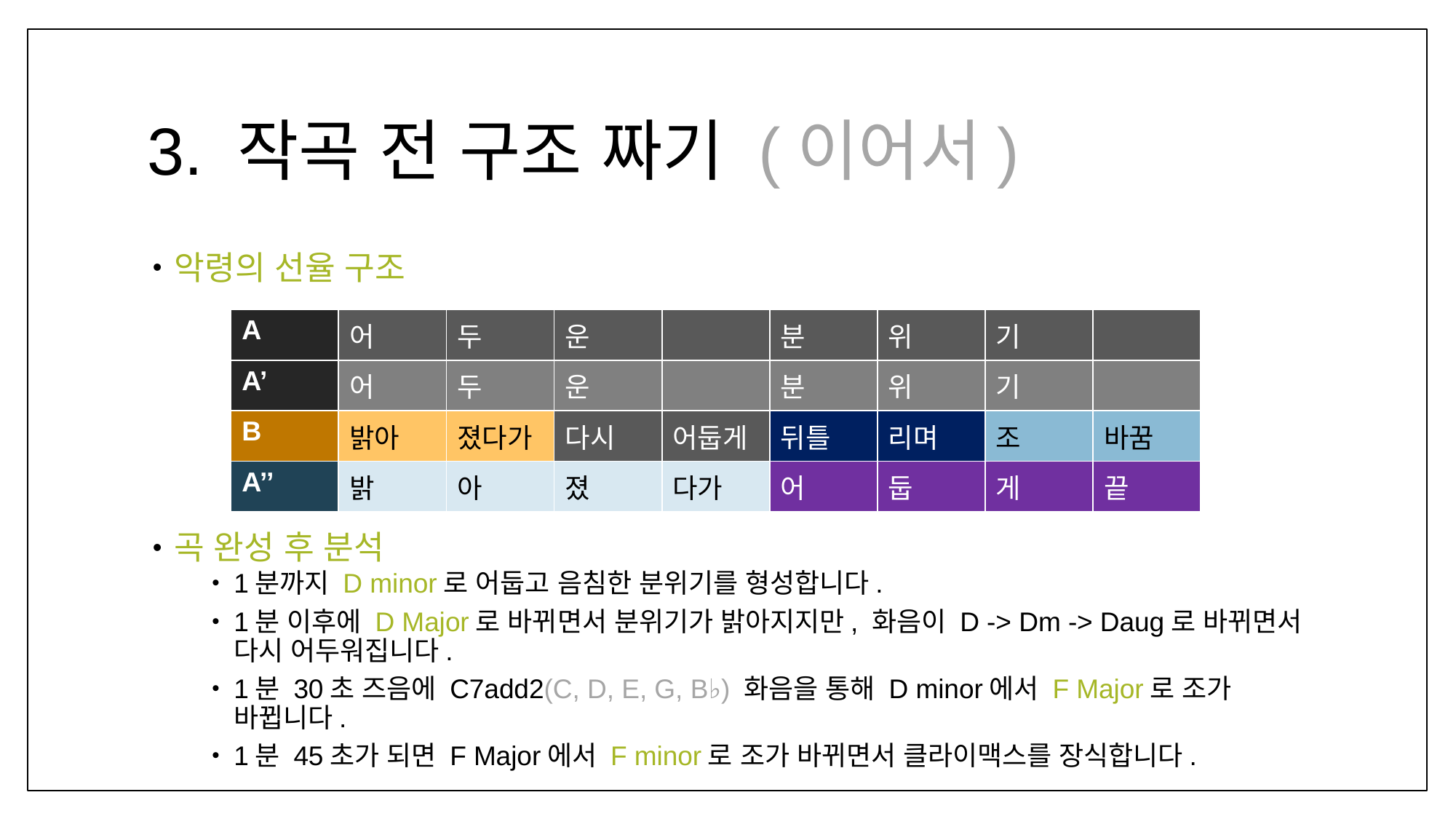

# 3. 작곡 전 구조 짜기 (이어서)
악령의 선율 구조

곡 완성 후 분석
1분까지 D minor로 어둡고 음침한 분위기를 형성합니다.
1분 이후에 D Major로 바뀌면서 분위기가 밝아지지만, 화음이 D -> Dm -> Daug로 바뀌면서 다시 어두워집니다.
1분 30초 즈음에 C7add2(C, D, E, G, B♭) 화음을 통해 D minor에서 F Major로 조가 바뀝니다.
1분 45초가 되면 F Major에서 F minor로 조가 바뀌면서 클라이맥스를 장식합니다.

| A | 어 | 두 | 운 |  | 분 | 위 | 기 |  |
| --- | --- | --- | --- | --- | --- | --- | --- | --- |
| A’ | 어 | 두 | 운 |  | 분 | 위 | 기 |  |
| B | 밝아 | 졌다가 | 다시 | 어둡게 | 뒤틀 | 리며 | 조 | 바꿈 |
| A’’ | 밝 | 아 | 졌 | 다가 | 어 | 둡 | 게 | 끝 |